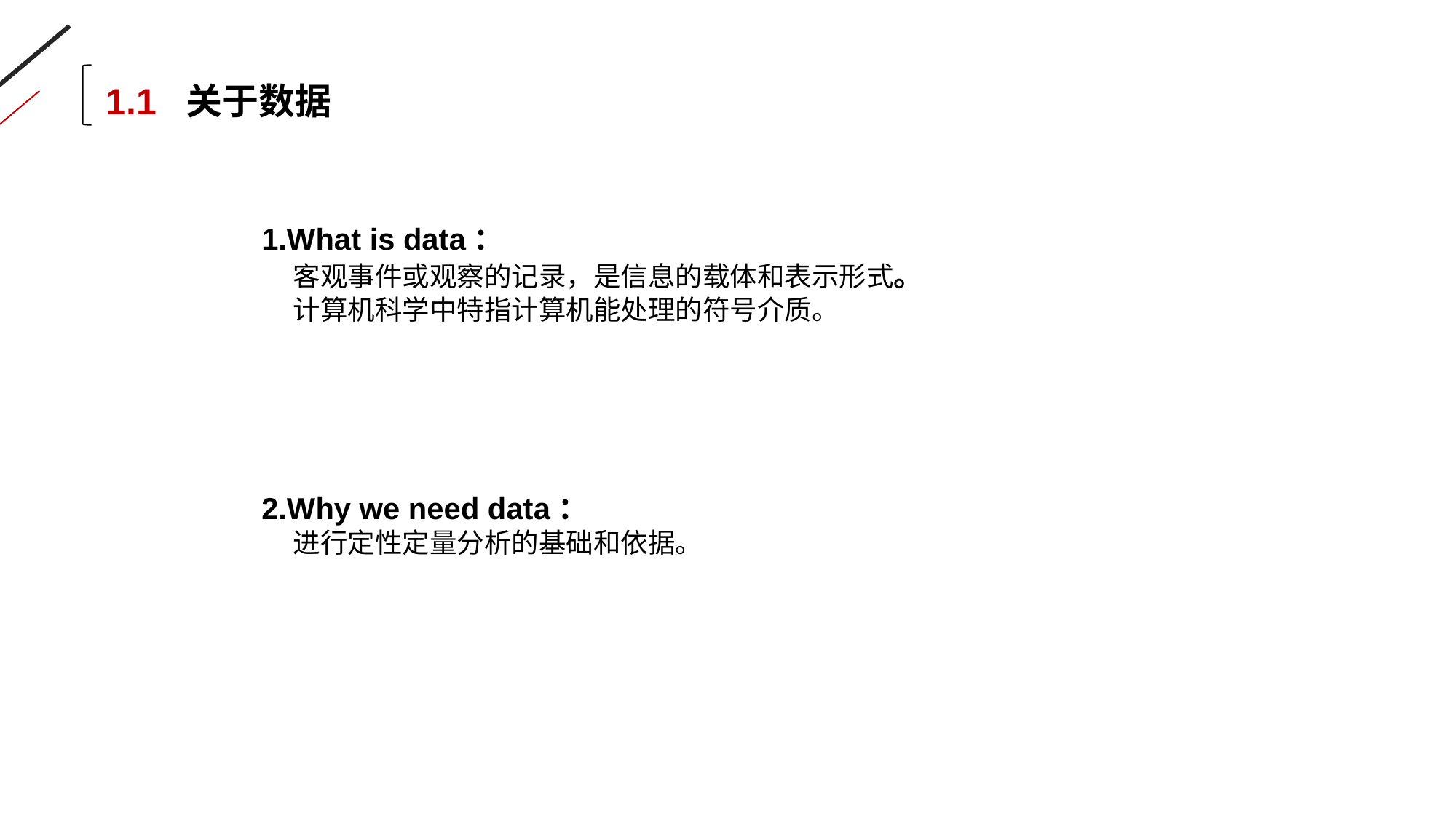

1.1  关于数据
1.What is data：
    客观事件或观察的记录，是信息的载体和表示形式。
    计算机科学中特指计算机能处理的符号介质。

2.Why we need data：
    进行定性定量分析的基础和依据。